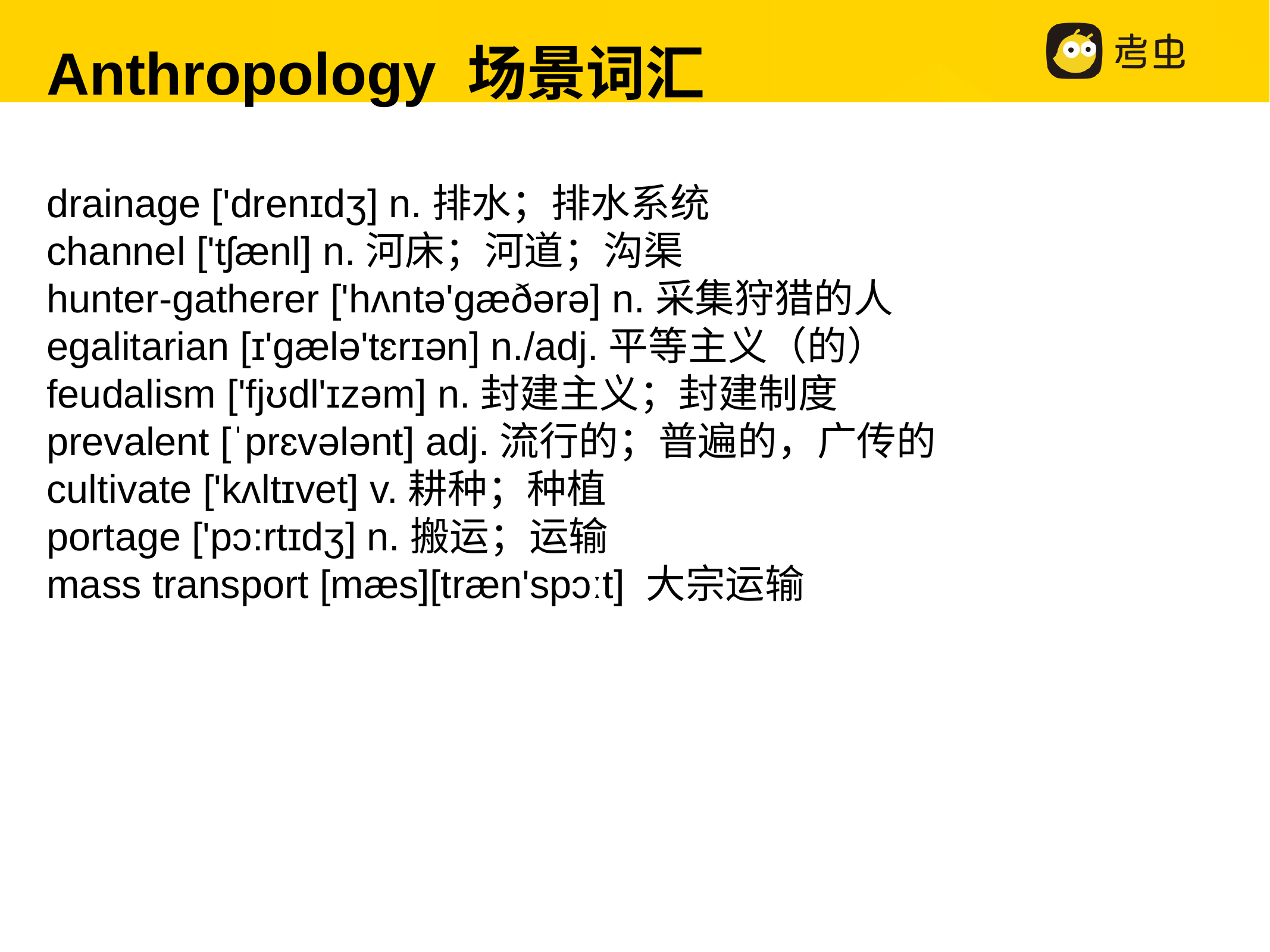

Anthropology 场景词汇

drainage ['drenɪdʒ] n.排水；排水系统
channel ['tʃænl] n.河床；河道；沟渠
hunter-gatherer ['hʌntə'ɡæðərə] n.采集狩猎的人
egalitarian [ɪ'gælə'tɛrɪən] n./adj.平等主义（的）
feudalism ['fjʊdl'ɪzəm] n.封建主义；封建制度
prevalent [ˈprɛvələnt] adj.流行的；普遍的，广传的
cultivate ['kʌltɪvet] v.耕种；种植
portage ['pɔ:rtɪdʒ] n.搬运；运输
mass transport [mæs][træn'spɔːt] 大宗运输